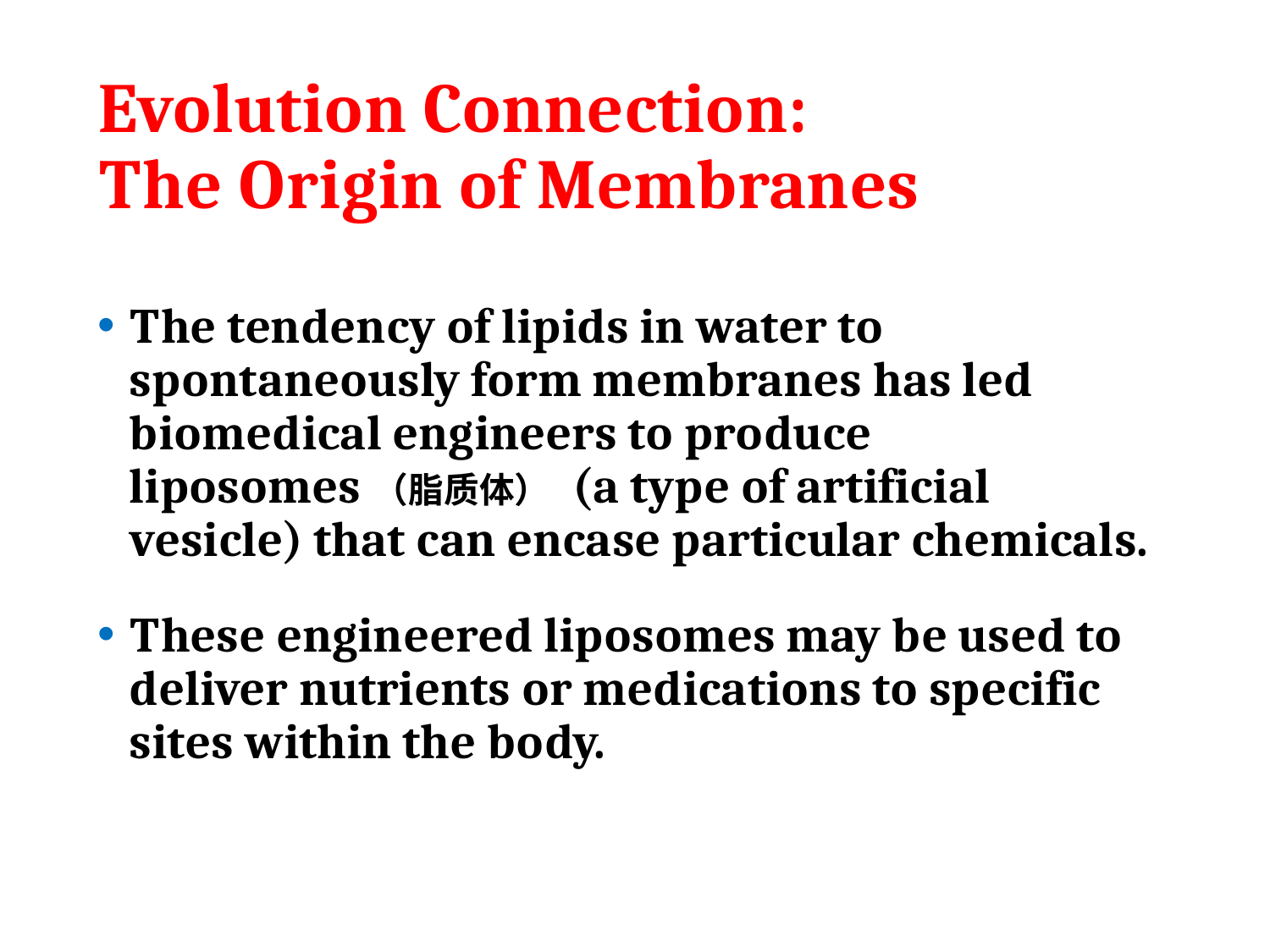

# Evolution Connection: The Origin of Membranes
The tendency of lipids in water to spontaneously form membranes has led biomedical engineers to produce liposomes（脂质体） (a type of artificial vesicle) that can encase particular chemicals.
These engineered liposomes may be used to deliver nutrients or medications to specific sites within the body.